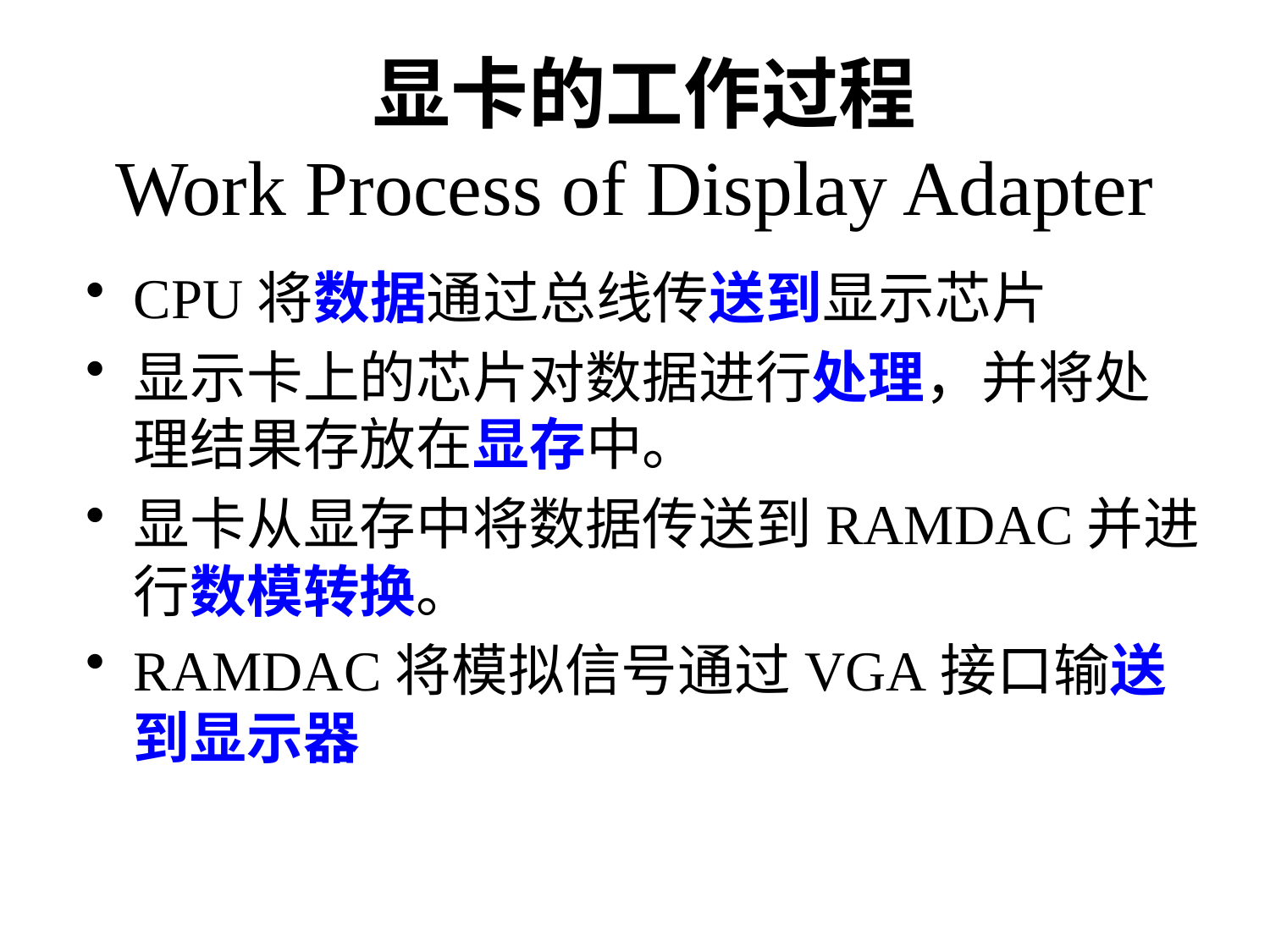

# 显卡的工作过程 Work Process of Display Adapter
CPU将数据通过总线传送到显示芯片
显示卡上的芯片对数据进行处理，并将处理结果存放在显存中。
显卡从显存中将数据传送到RAMDAC并进行数模转换。
RAMDAC将模拟信号通过VGA接口输送到显示器